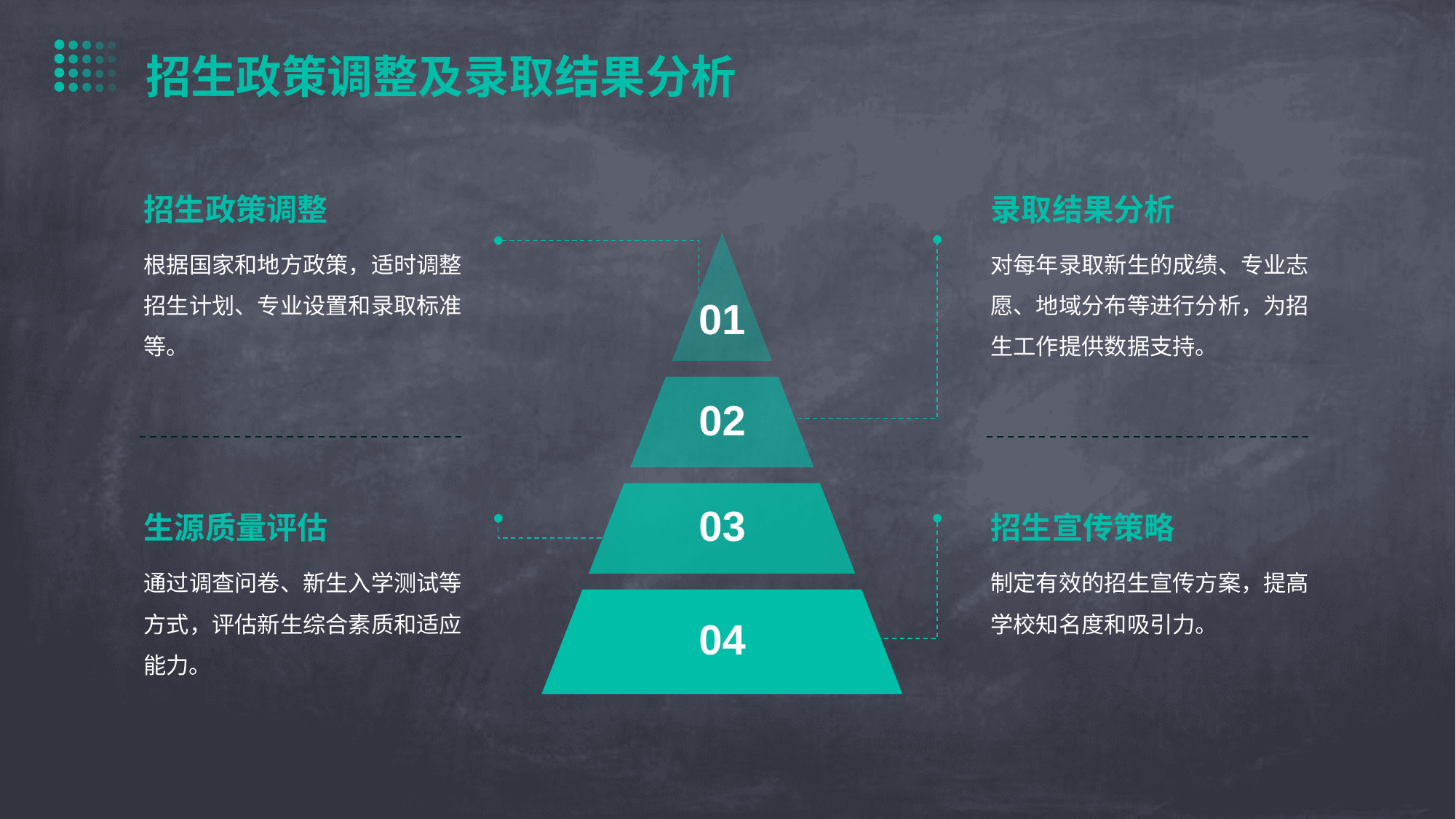

招生政策调整及录取结果分析

招生政策调整
录取结果分析
根据国家和地方政策，适时调整招生计划、专业设置和录取标准等。
对每年录取新生的成绩、专业志愿、地域分布等进行分析，为招生工作提供数据支持。

01

02

生源质量评估
招生宣传策略
03

通过调查问卷、新生入学测试等方式，评估新生综合素质和适应能力。
制定有效的招生宣传方案，提高学校知名度和吸引力。

04